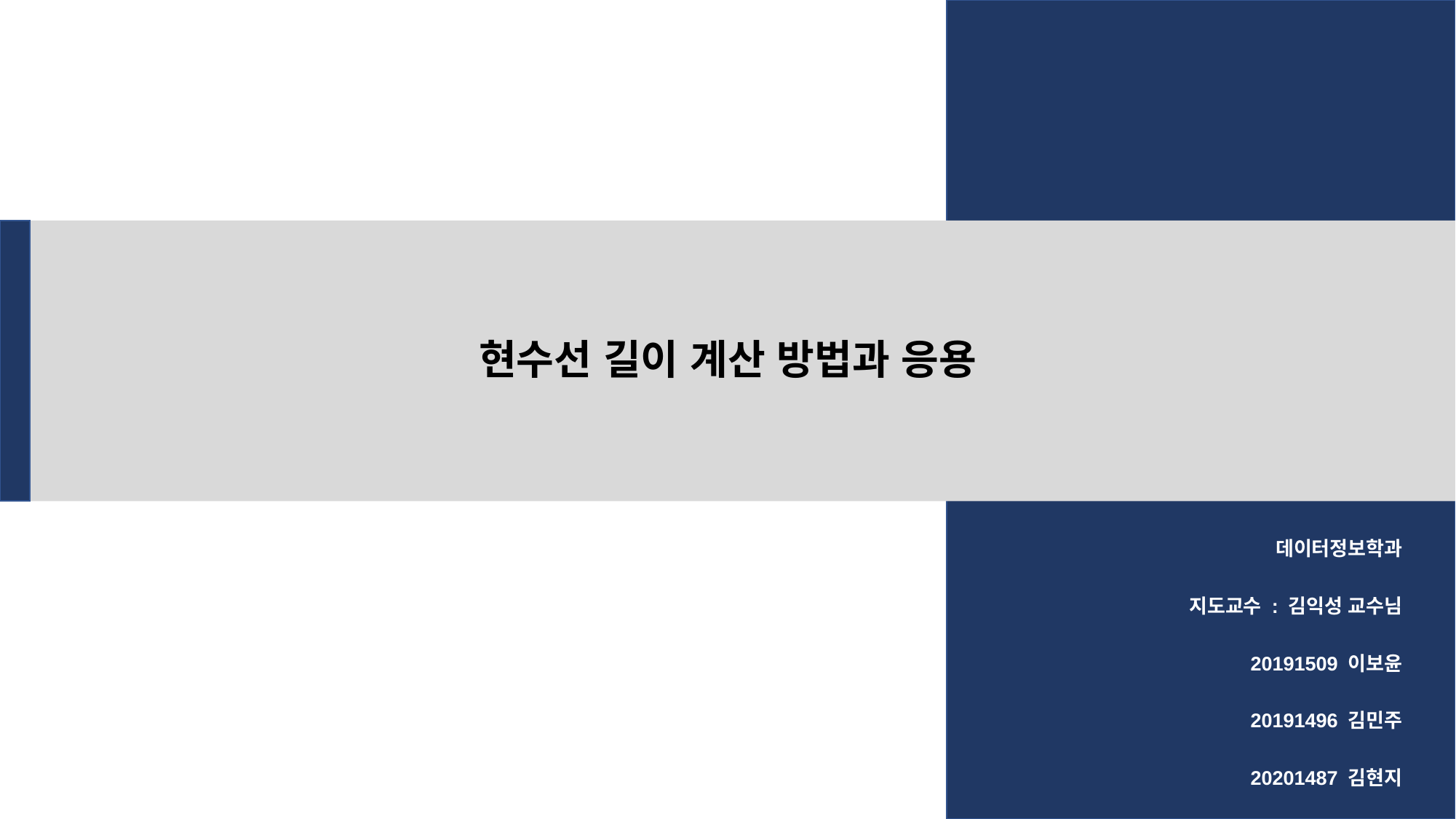

현수선 길이 계산 방법과 응용

데이터정보학과
지도교수 : 김익성 교수님
20191509 이보윤
20191496 김민주
20201487 김현지